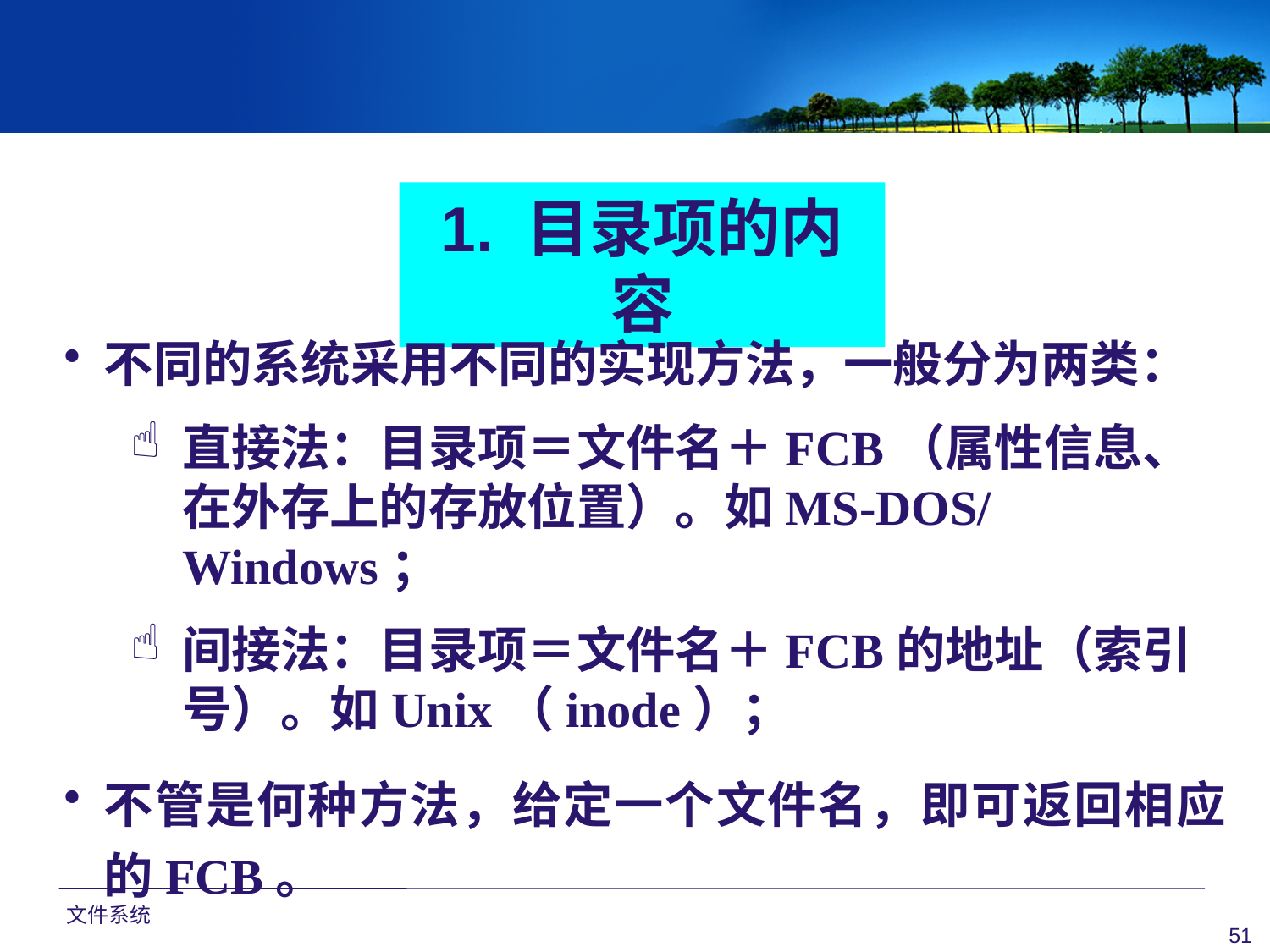

1. 目录项的内容
不同的系统采用不同的实现方法，一般分为两类：
直接法：目录项＝文件名＋FCB（属性信息、在外存上的存放位置）。如MS-DOS/Windows；
间接法：目录项＝文件名＋FCB的地址（索引号）。如Unix（inode）；
不管是何种方法，给定一个文件名，即可返回相应的FCB。
文件系统
51